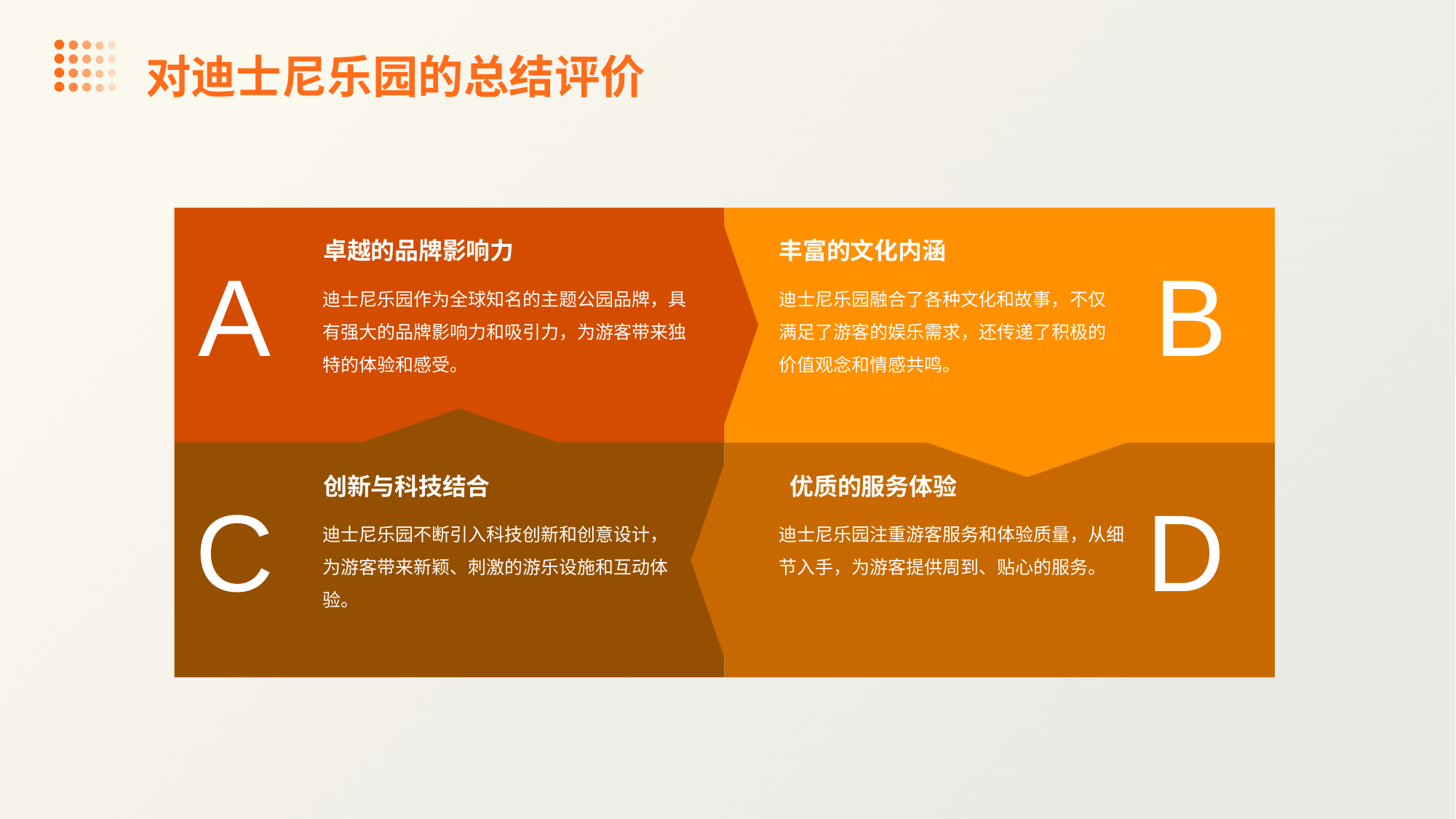

对迪士尼乐园的总结评价

卓越的品牌影响力
丰富的文化内涵
A
B
迪士尼乐园作为全球知名的主题公园品牌，具有强大的品牌影响力和吸引力，为游客带来独特的体验和感受。
迪士尼乐园融合了各种文化和故事，不仅满足了游客的娱乐需求，还传递了积极的价值观念和情感共鸣。

创新与科技结合
优质的服务体验
C
D
迪士尼乐园不断引入科技创新和创意设计，为游客带来新颖、刺激的游乐设施和互动体验。
迪士尼乐园注重游客服务和体验质量，从细节入手，为游客提供周到、贴心的服务。